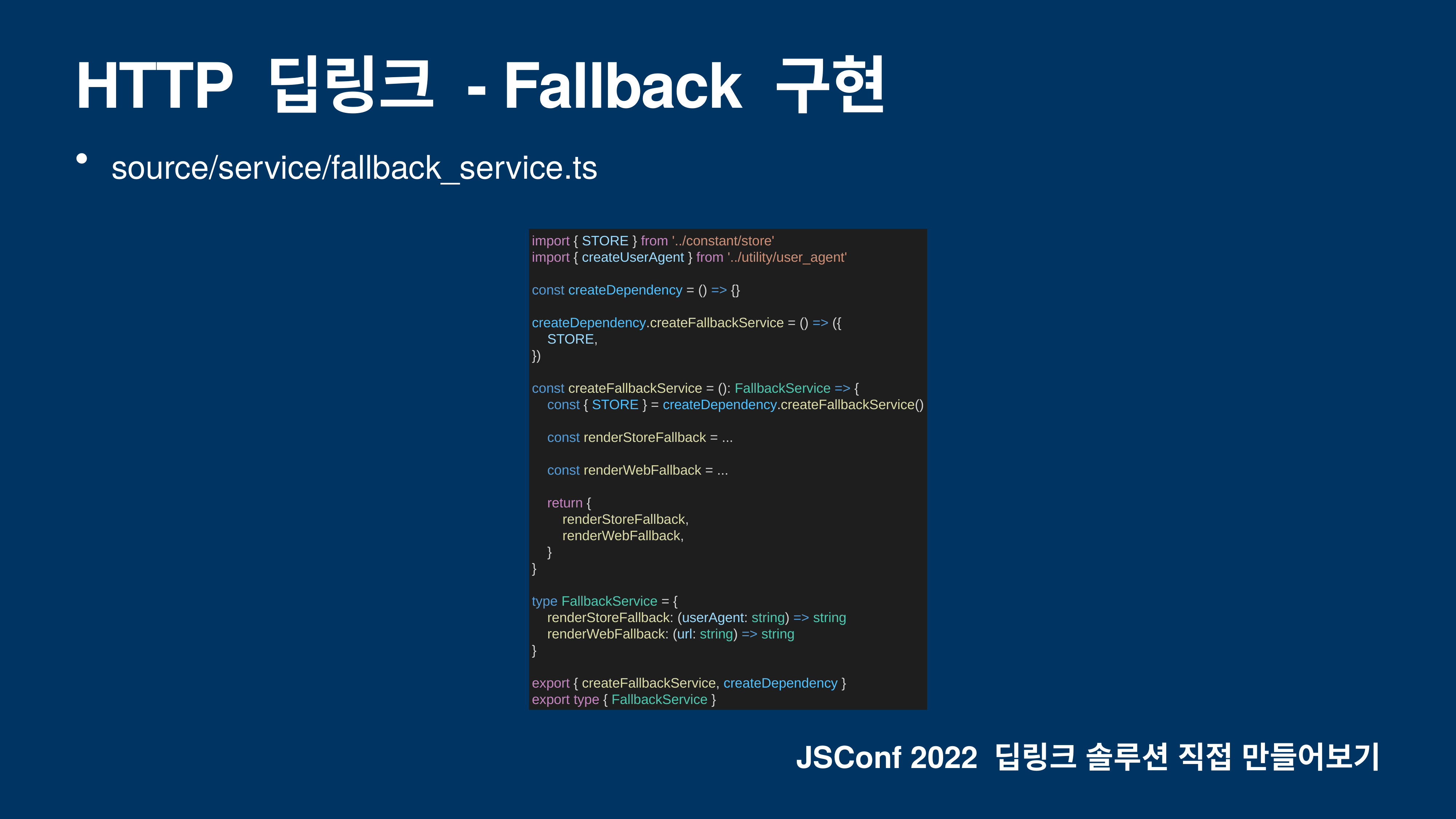

# HTTP 딥링크 - Fallback 구현
source/service/fallback_service.ts
import { STORE } from '../constant/store'
import { createUserAgent } from '../utility/user_agent'

const createDependency = () => {}

createDependency.createFallbackService = () => ({
    STORE,
})

const createFallbackService = (): FallbackService => {
    const { STORE } = createDependency.createFallbackService()

    const renderStoreFallback = ...

    const renderWebFallback = ...

    return {
        renderStoreFallback,
        renderWebFallback,
    }
}

type FallbackService = {
    renderStoreFallback: (userAgent: string) => string
    renderWebFallback: (url: string) => string
}

export { createFallbackService, createDependency }
export type { FallbackService }
JSConf 2022 딥링크 솔루션 직접 만들어보기